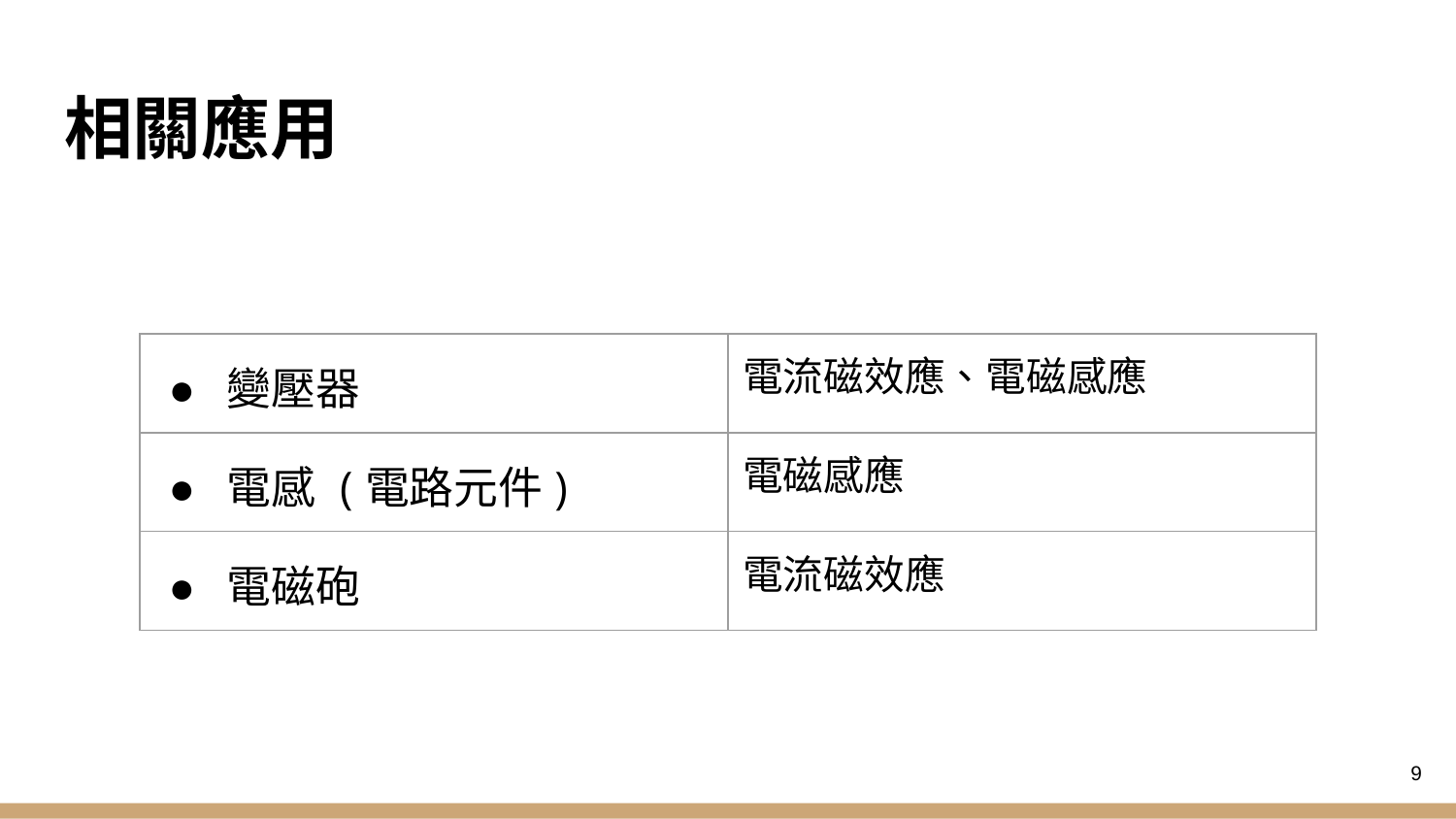

# 相關應用
| 變壓器 | 電流磁效應、電磁感應 |
| --- | --- |
| 電感 (電路元件) | 電磁感應 |
| 電磁砲 | 電流磁效應 |
9